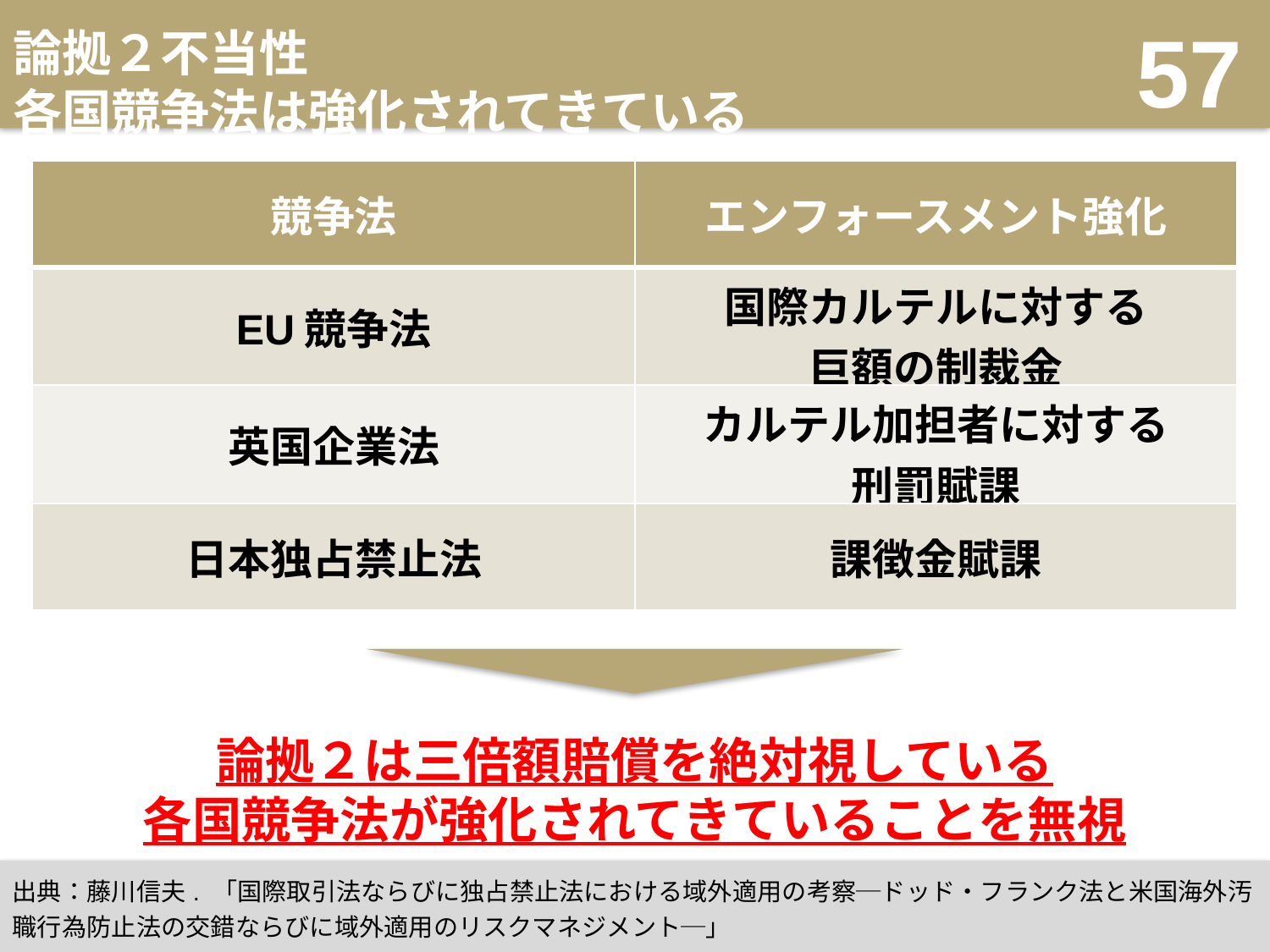

# 論拠２不当性 各国競争法は強化されてきている
57
| 競争法 | エンフォースメント強化 |
| --- | --- |
| EU競争法 | 国際カルテルに対する 巨額の制裁金 |
| 英国企業法 | カルテル加担者に対する 刑罰賦課 |
| 日本独占禁止法 | 課徴金賦課 |

論拠２は三倍額賠償を絶対視している
各国競争法が強化されてきていることを無視
出典：藤川信夫. 「国際取引法ならびに独占禁止法における域外適用の考察─ドッド・フランク法と米国海外汚職行為防止法の交錯ならびに域外適用のリスクマネジメント─」